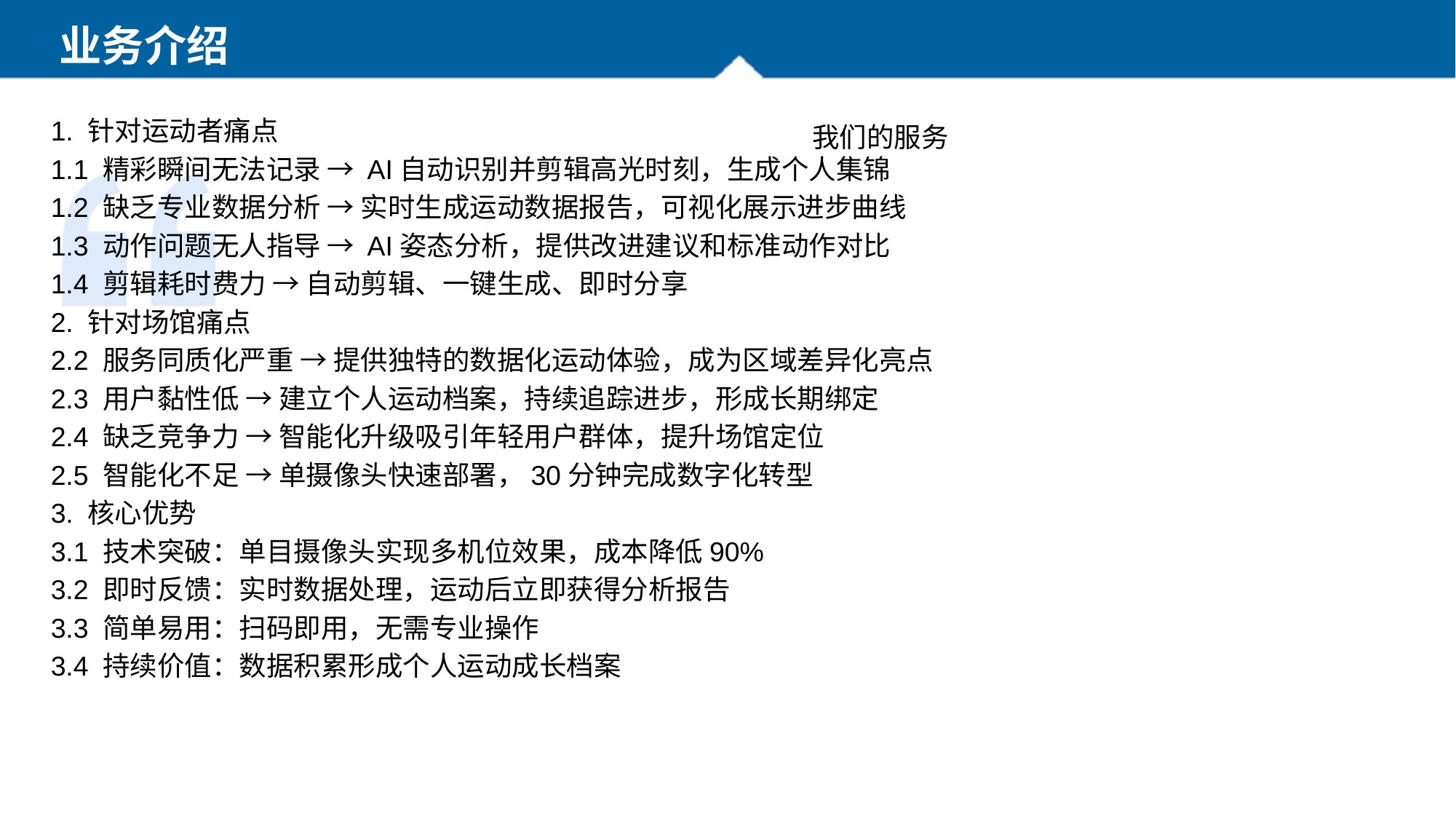

业务介绍

1. 针对运动者痛点
1.1 精彩瞬间无法记录 → AI自动识别并剪辑高光时刻，生成个人集锦
1.2 缺乏专业数据分析 → 实时生成运动数据报告，可视化展示进步曲线
1.3 动作问题无人指导 → AI姿态分析，提供改进建议和标准动作对比
1.4 剪辑耗时费力 → 自动剪辑、一键生成、即时分享
2. 针对场馆痛点
2.2 服务同质化严重 → 提供独特的数据化运动体验，成为区域差异化亮点
2.3 用户黏性低 → 建立个人运动档案，持续追踪进步，形成长期绑定
2.4 缺乏竞争力 → 智能化升级吸引年轻用户群体，提升场馆定位
2.5 智能化不足 → 单摄像头快速部署，30分钟完成数字化转型
3. 核心优势
3.1 技术突破：单目摄像头实现多机位效果，成本降低90%
3.2 即时反馈：实时数据处理，运动后立即获得分析报告
3.3 简单易用：扫码即用，无需专业操作
3.4 持续价值：数据积累形成个人运动成长档案

我们的服务